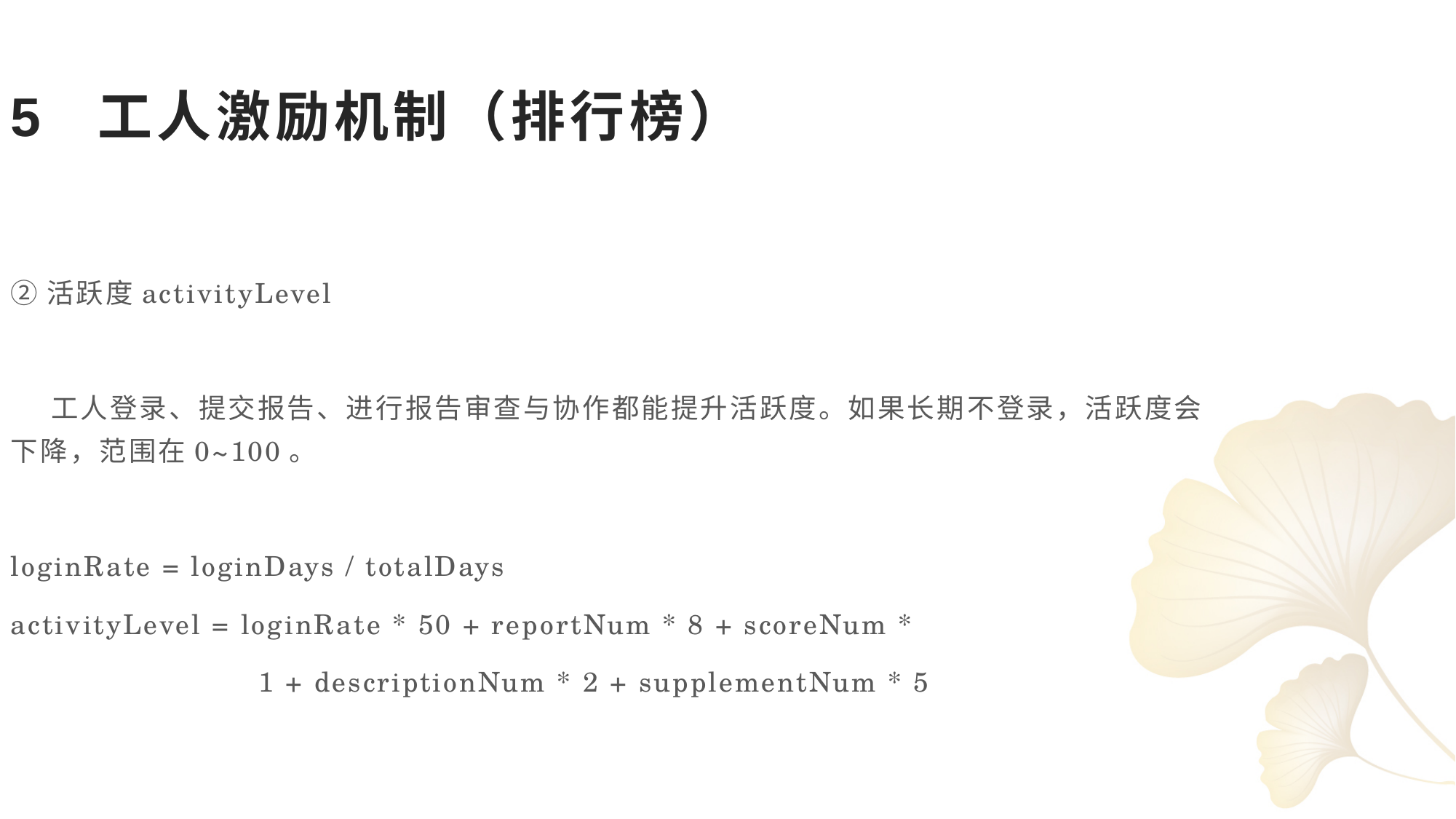

5  工人激励机制（排行榜）
②活跃度activityLevel

    工人登录、提交报告、进行报告审查与协作都能提升活跃度。如果长期不登录，活跃度会下降，范围在0~100。

loginRate = loginDays / totalDays
activityLevel = loginRate * 50 + reportNum * 8 + scoreNum *
                         1 + descriptionNum * 2 + supplementNum * 5